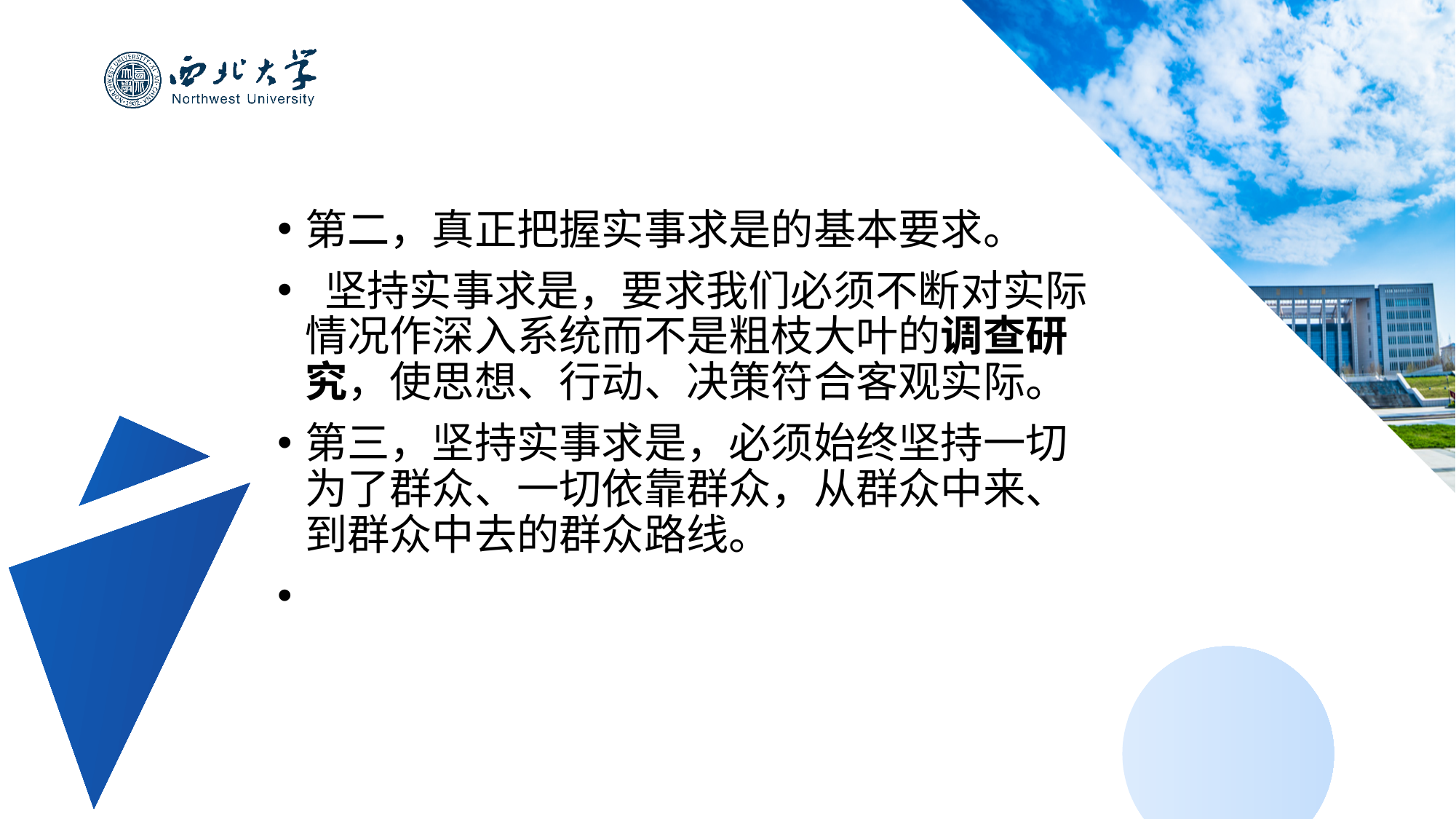

第二，真正把握实事求是的基本要求。
 坚持实事求是，要求我们必须不断对实际情况作深入系统而不是粗枝大叶的调查研究，使思想、行动、决策符合客观实际。
第三，坚持实事求是，必须始终坚持一切为了群众、一切依靠群众，从群众中来、到群众中去的群众路线。